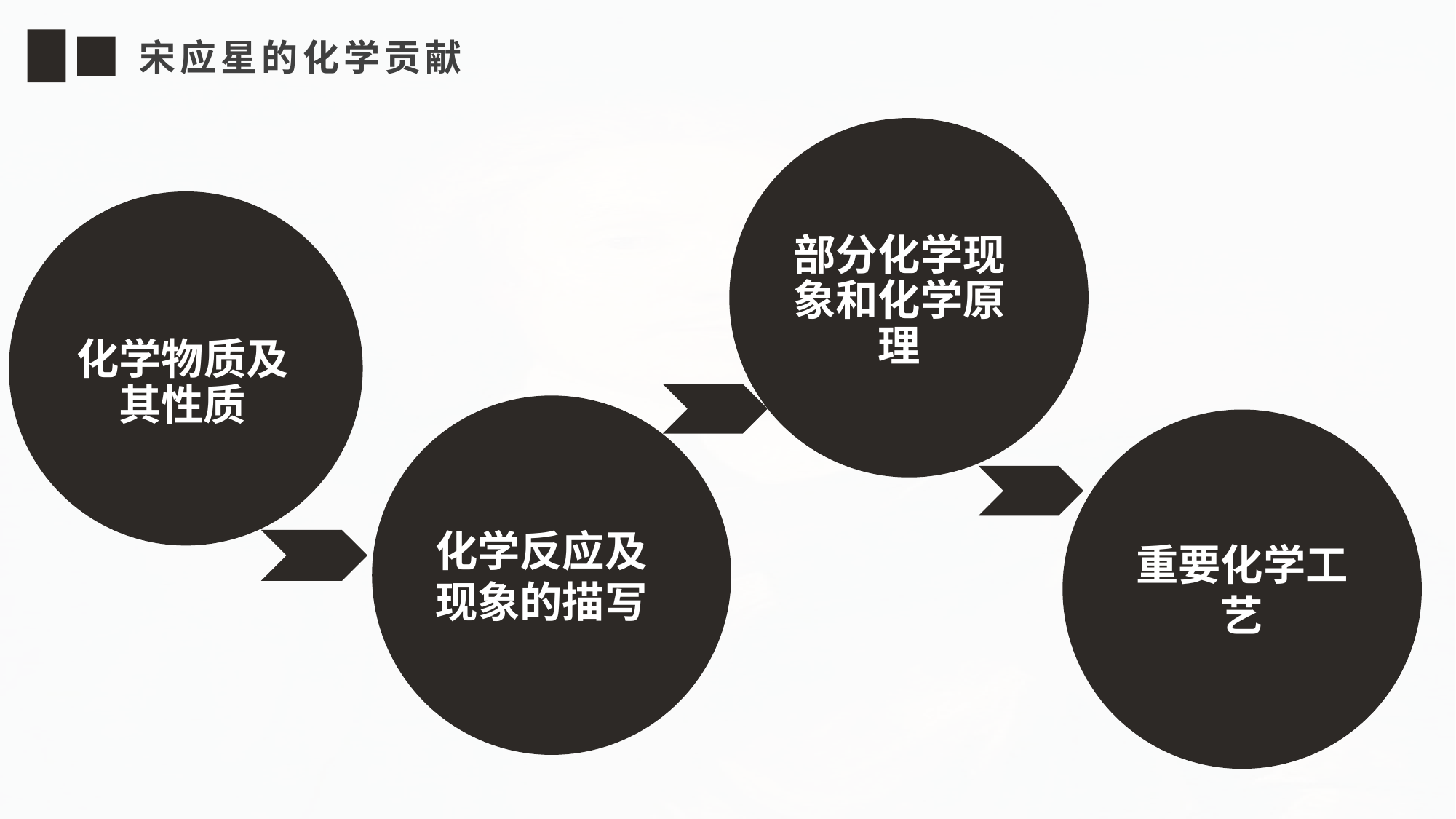

宋应星的化学贡献

部分化学现象和化学原理
化学物质及其性质

化学反应及现象的描写
重要化学工艺